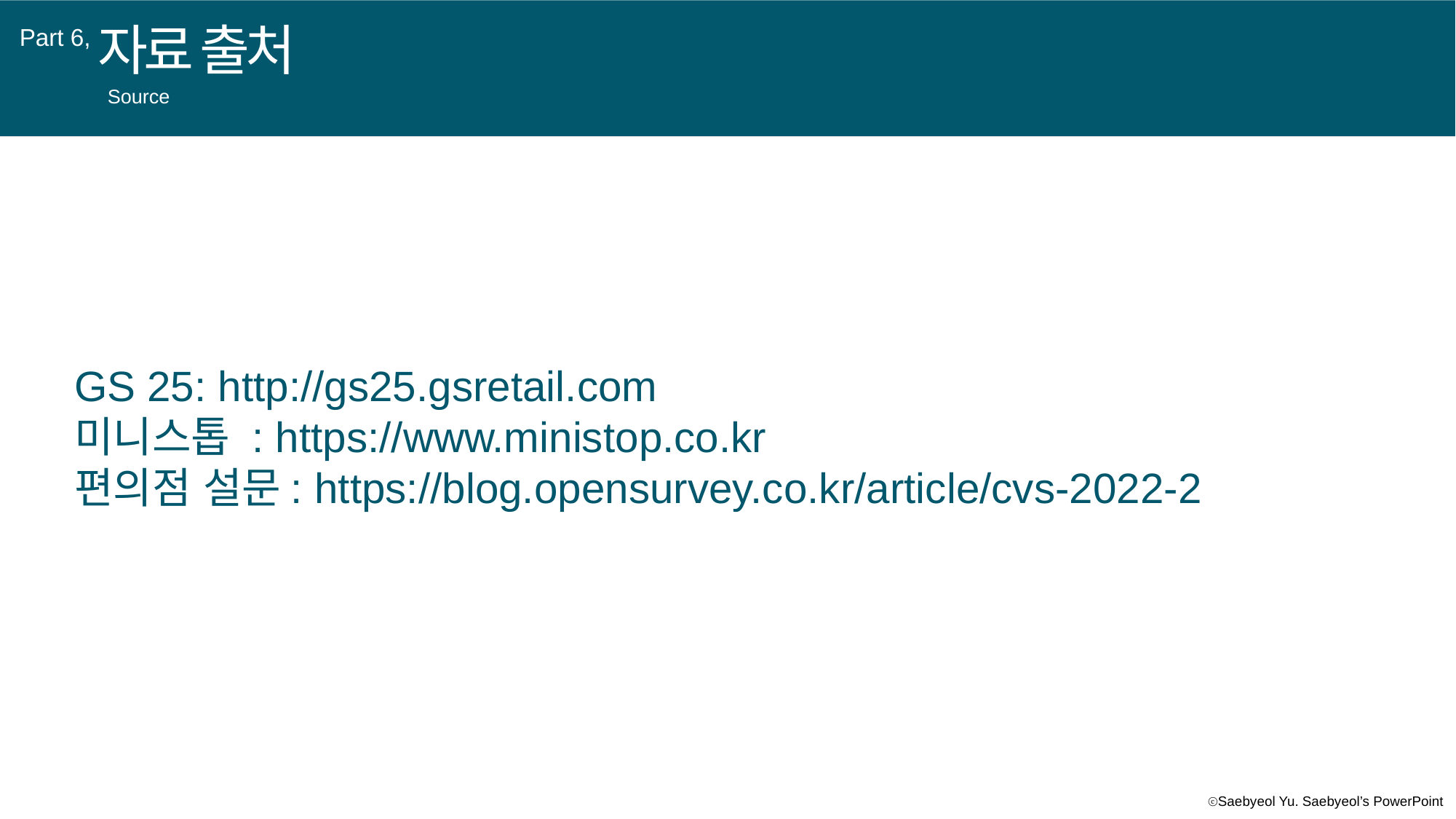

자료 출처
Part 6,
Source
GS 25: http://gs25.gsretail.com
미니스톱 : https://www.ministop.co.kr
편의점 설문: https://blog.opensurvey.co.kr/article/cvs-2022-2